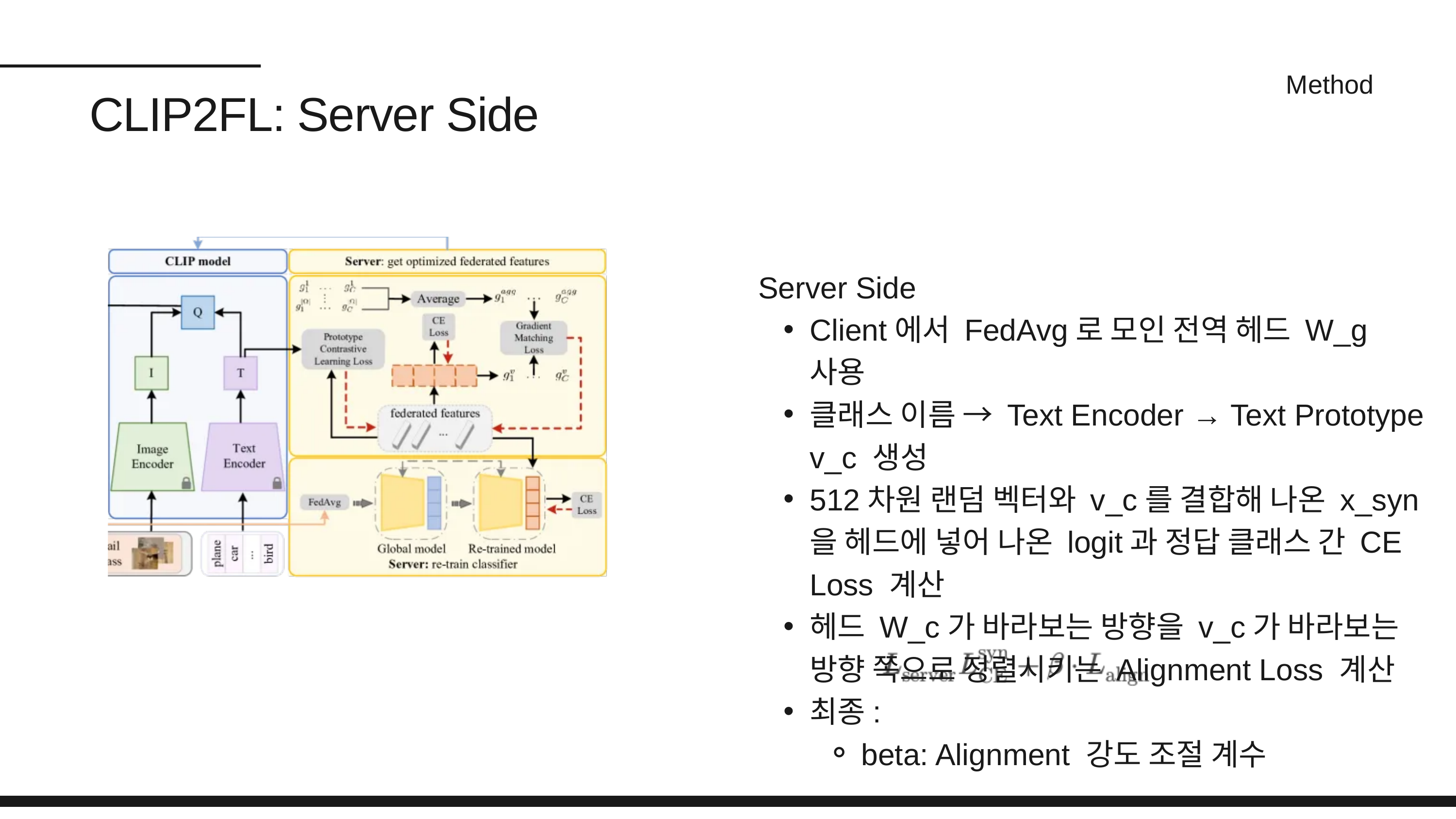

Method

CLIP2FL: Server Side

Server Side
Client에서 FedAvg로 모인 전역 헤드 W_g 사용
클래스 이름 → Text Encoder → Text Prototype v_c 생성
512차원 랜덤 벡터와 v_c를 결합해 나온 x_syn을 헤드에 넣어 나온 logit과 정답 클래스 간 CE Loss 계산
헤드 W_c가 바라보는 방향을 v_c가 바라보는 방향 쪽으로 정렬시키는 Alignment Loss 계산
최종:
beta: Alignment 강도 조절 계수